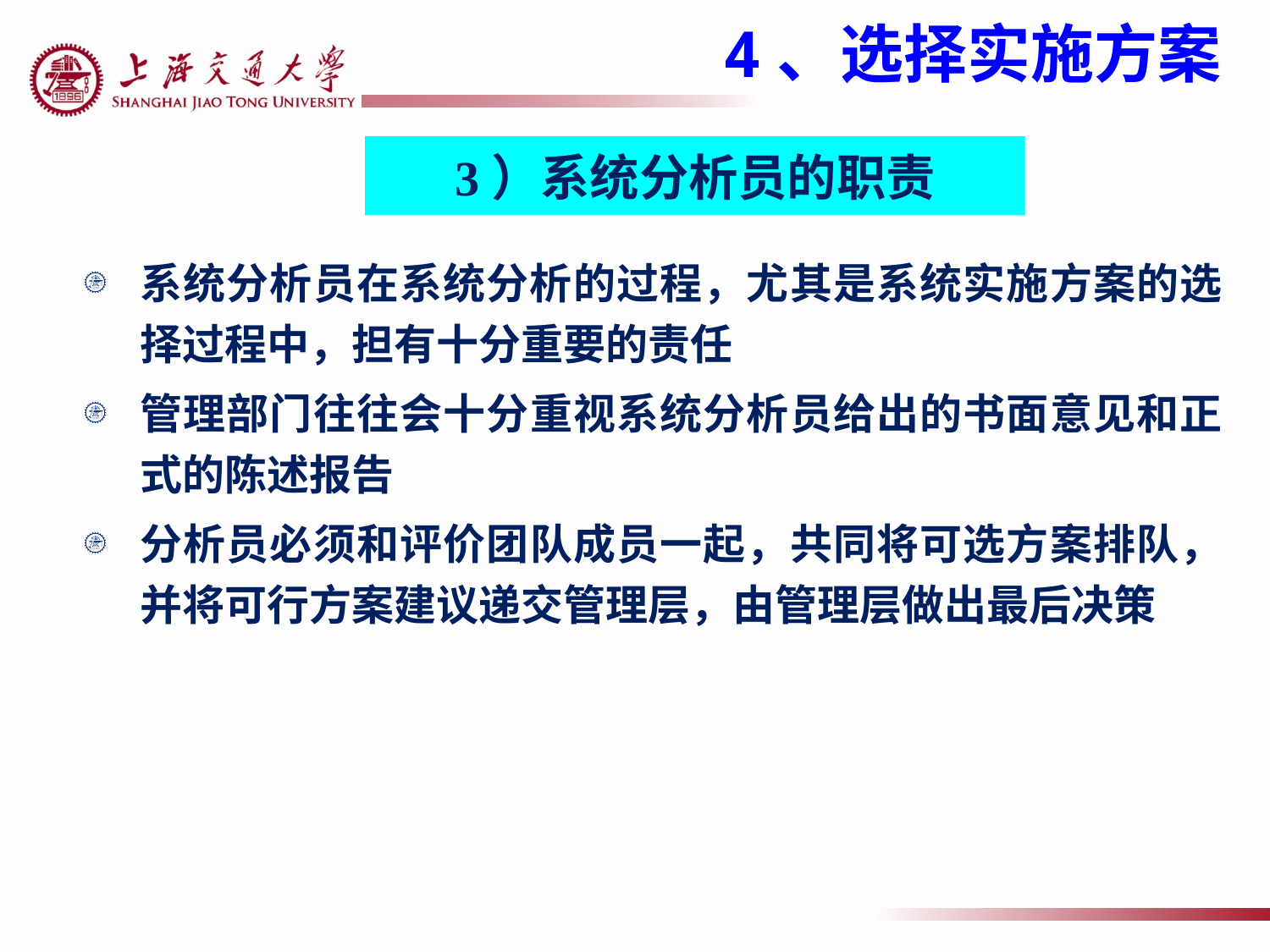

4、选择实施方案
3）系统分析员的职责
系统分析员在系统分析的过程，尤其是系统实施方案的选择过程中，担有十分重要的责任
管理部门往往会十分重视系统分析员给出的书面意见和正式的陈述报告
分析员必须和评价团队成员一起，共同将可选方案排队，并将可行方案建议递交管理层，由管理层做出最后决策